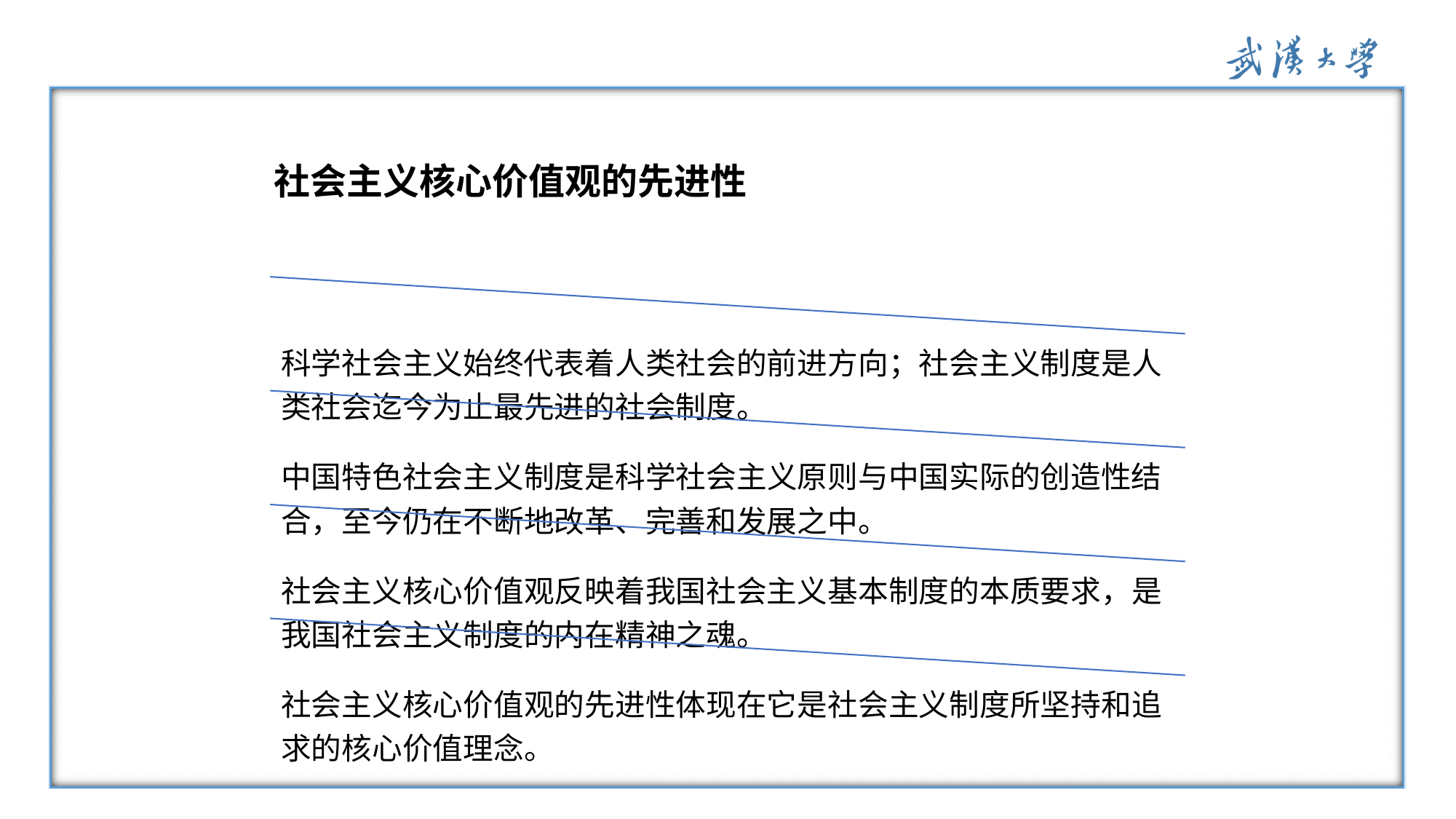

社会主义核心价值观的先进性
科学社会主义始终代表着人类社会的前进方向；社会主义制度是人类社会迄今为止最先进的社会制度。
中国特色社会主义制度是科学社会主义原则与中国实际的创造性结合，至今仍在不断地改革、完善和发展之中。
社会主义核心价值观反映着我国社会主义基本制度的本质要求，是我国社会主义制度的内在精神之魂。
社会主义核心价值观的先进性体现在它是社会主义制度所坚持和追求的核心价值理念。